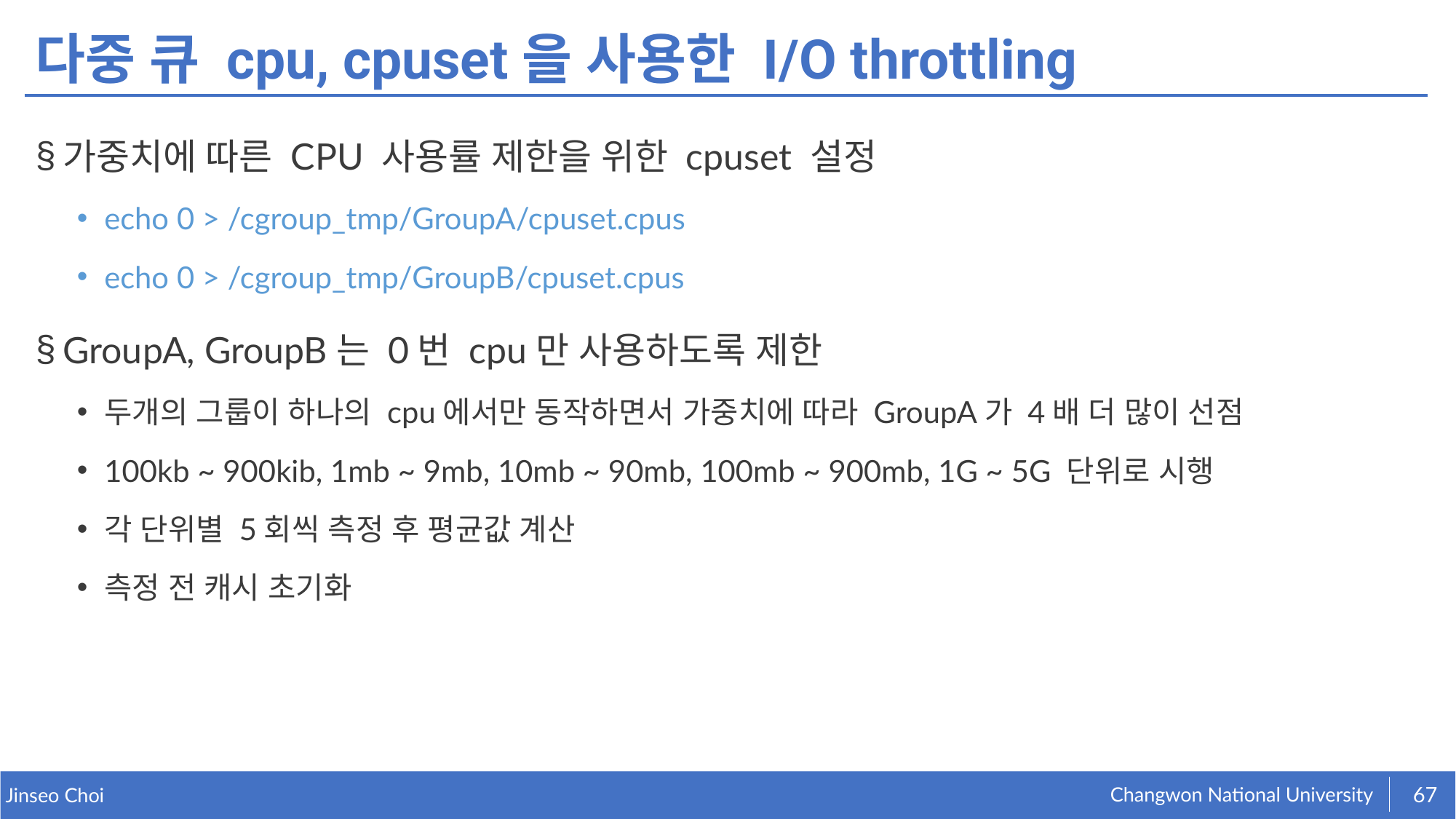

# 다중 큐 cpu, cpuset을 사용한 I/O throttling
가중치에 따른 CPU 사용률 제한을 위한 cpuset 설정
echo 0 > /cgroup_tmp/GroupA/cpuset.cpus
echo 0 > /cgroup_tmp/GroupB/cpuset.cpus
GroupA, GroupB는 0번 cpu만 사용하도록 제한
두개의 그룹이 하나의 cpu에서만 동작하면서 가중치에 따라 GroupA가 4배 더 많이 선점
100kb ~ 900kib, 1mb ~ 9mb, 10mb ~ 90mb, 100mb ~ 900mb, 1G ~ 5G 단위로 시행
각 단위별 5회씩 측정 후 평균값 계산
측정 전 캐시 초기화

67